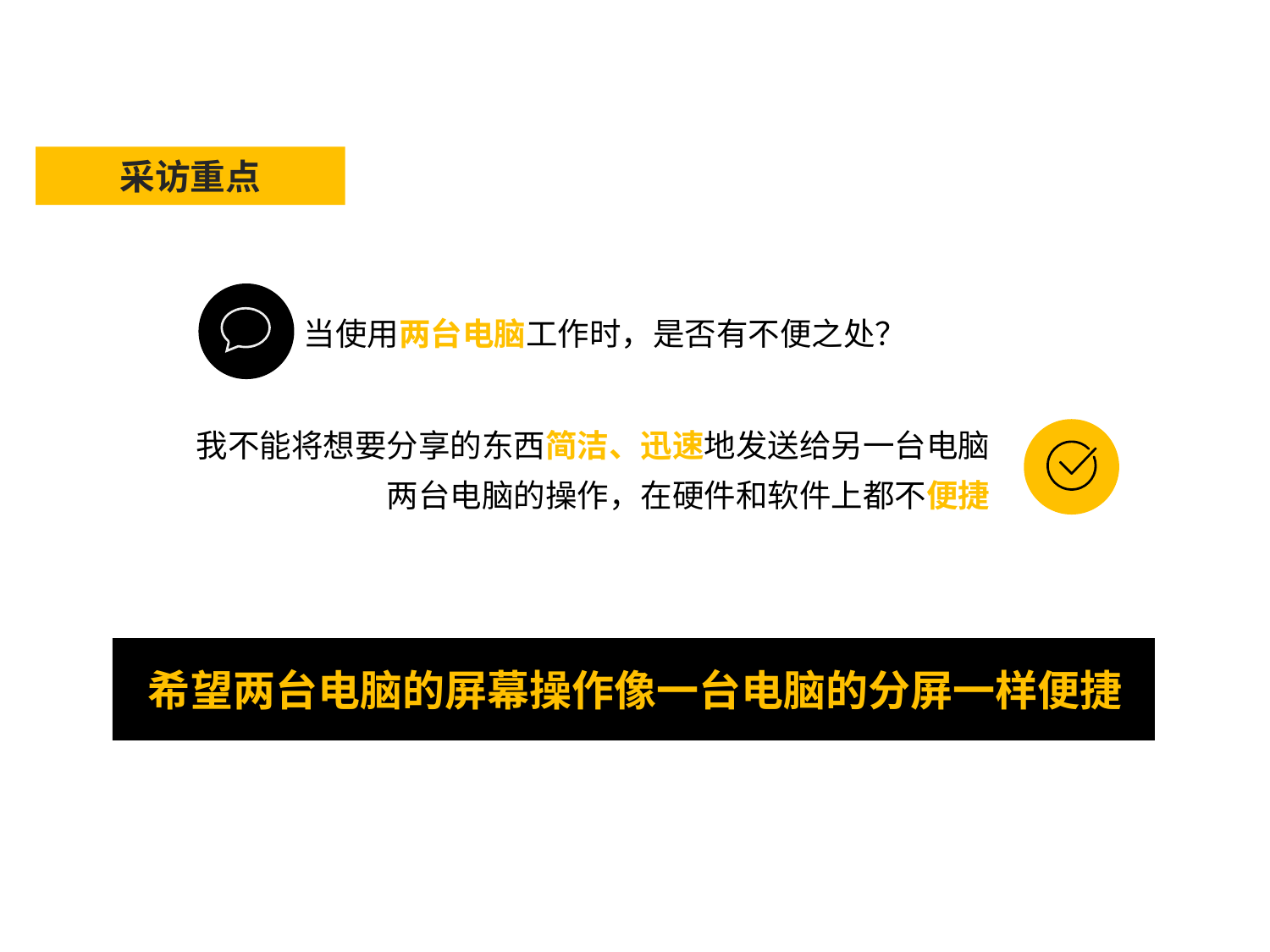

采访重点

当使用两台电脑工作时，是否有不便之处？

我不能将想要分享的东西简洁、迅速地发送给另一台电脑
两台电脑的操作，在硬件和软件上都不便捷

希望两台电脑的屏幕操作像一台电脑的分屏一样便捷